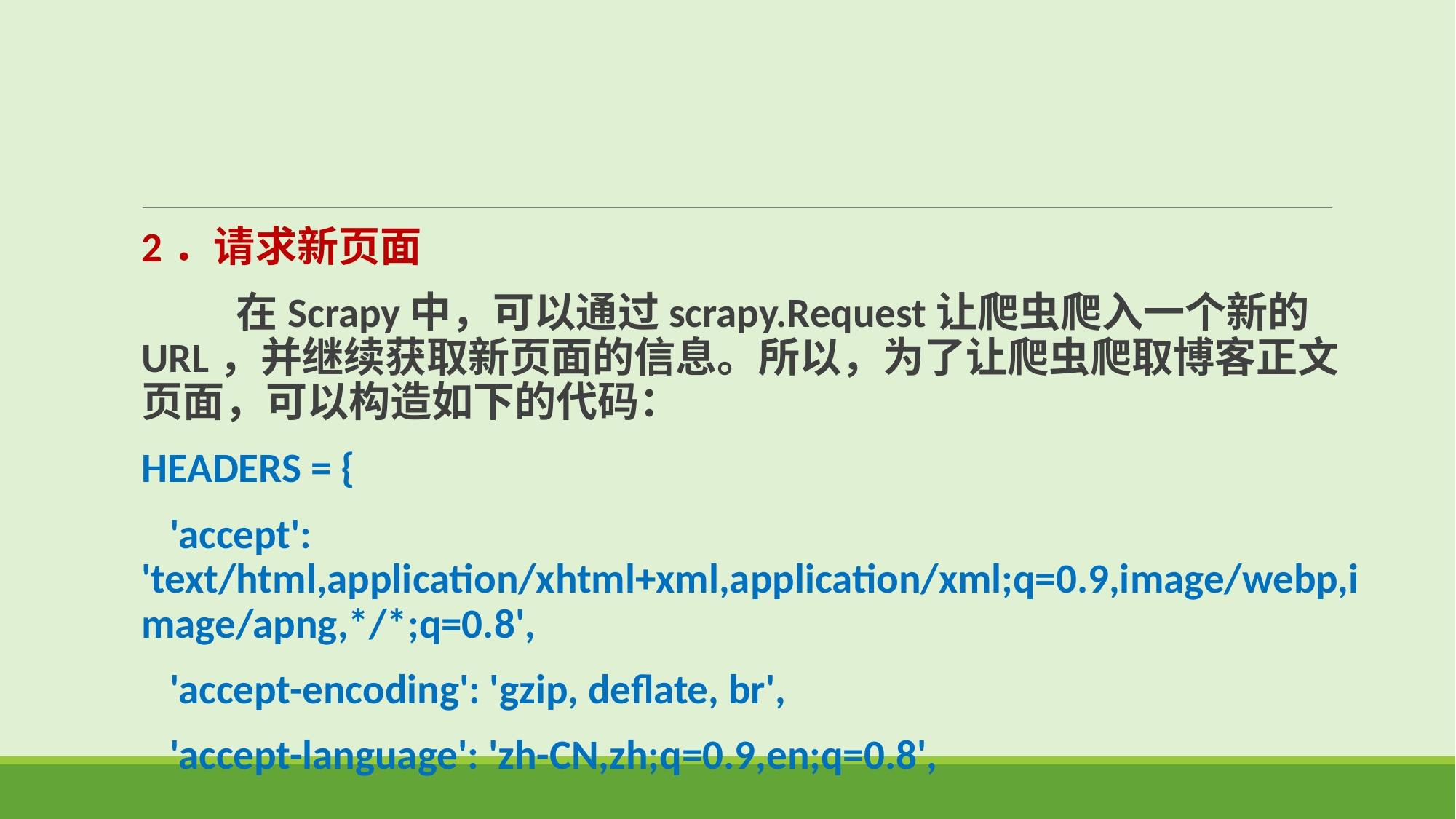

2．请求新页面
         在Scrapy中，可以通过scrapy.Request让爬虫爬入一个新的URL，并继续获取新页面的信息。所以，为了让爬虫爬取博客正文页面，可以构造如下的代码：
HEADERS = {
   'accept': 'text/html,application/xhtml+xml,application/xml;q=0.9,image/webp,image/apng,*/*;q=0.8',
   'accept-encoding': 'gzip, deflate, br',
   'accept-language': 'zh-CN,zh;q=0.9,en;q=0.8',